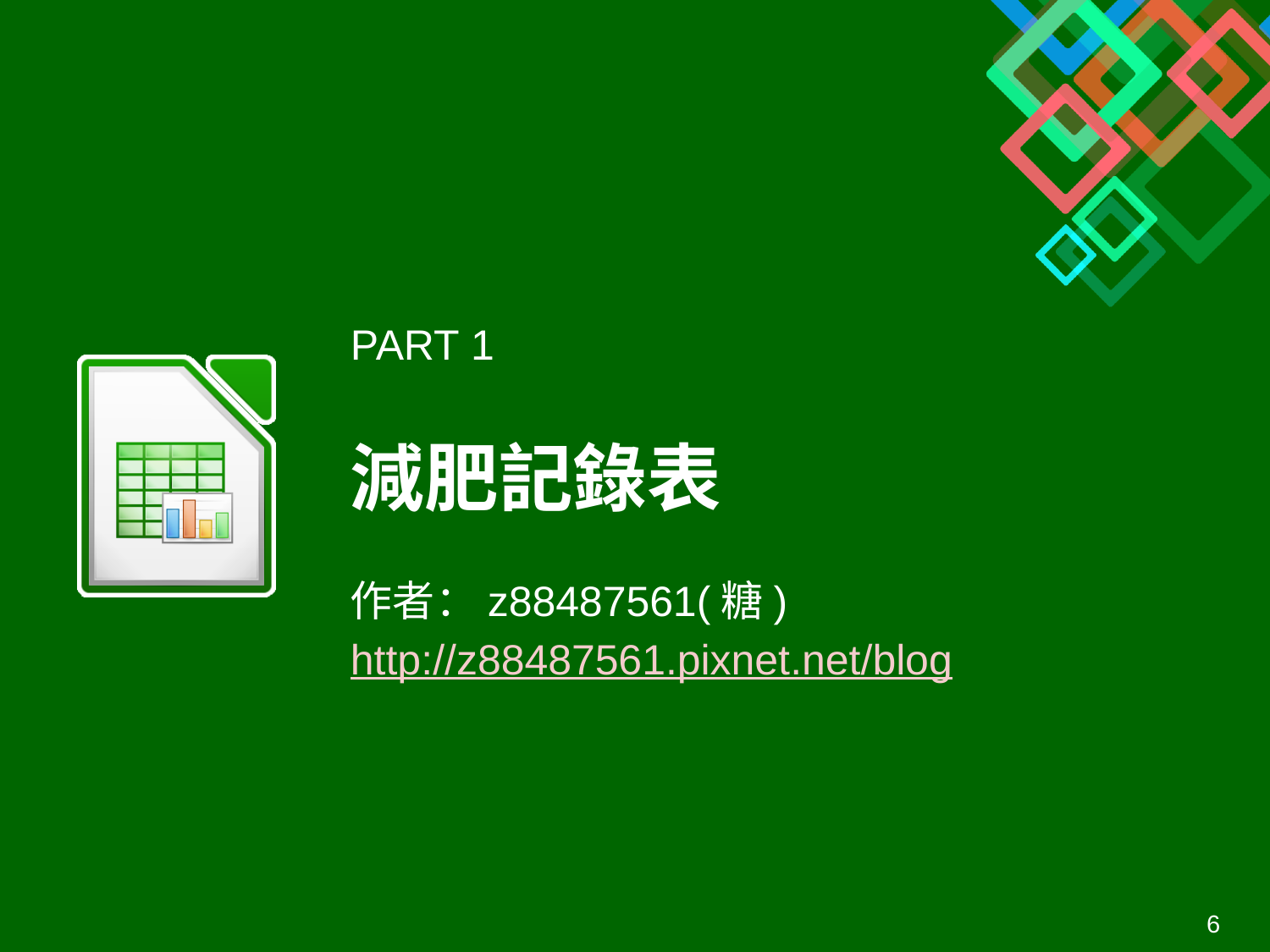

PART 1
# 減肥記錄表
作者：z88487561(糖)
http://z88487561.pixnet.net/blog
6